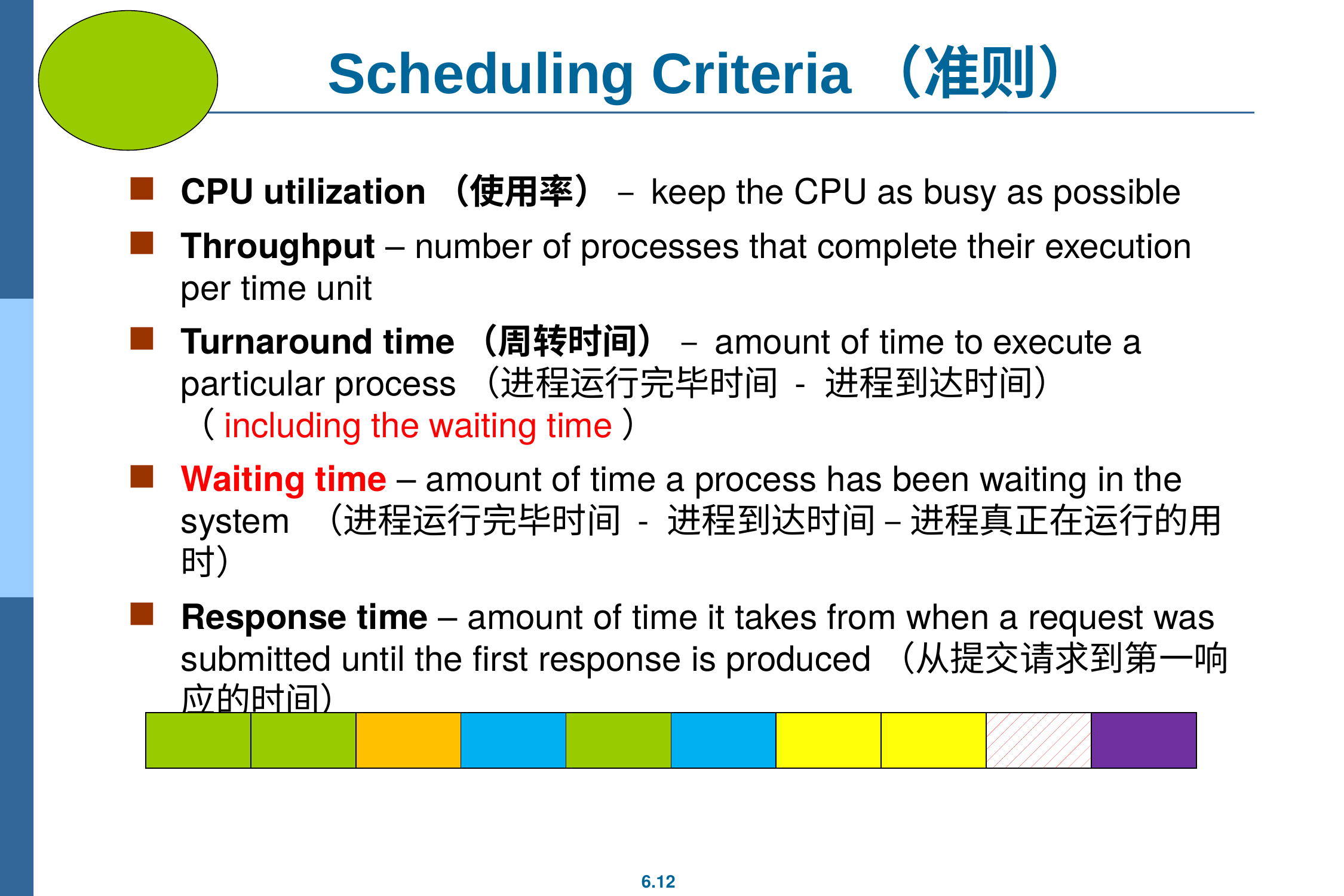

# Scheduling Criteria（准则）
CPU utilization（使用率） – keep the CPU as busy as possible
Throughput – number of processes that complete their execution per time unit
Turnaround time（周转时间） – amount of time to execute a particular process（进程运行完毕时间 - 进程到达时间）（including the waiting time）
Waiting time – amount of time a process has been waiting in the system （进程运行完毕时间 - 进程到达时间 – 进程真正在运行的用时）
Response time – amount of time it takes from when a request was submitted until the first response is produced（从提交请求到第一响应的时间）
|  |  |  |  |  |  |  |  |  |  |
| --- | --- | --- | --- | --- | --- | --- | --- | --- | --- |